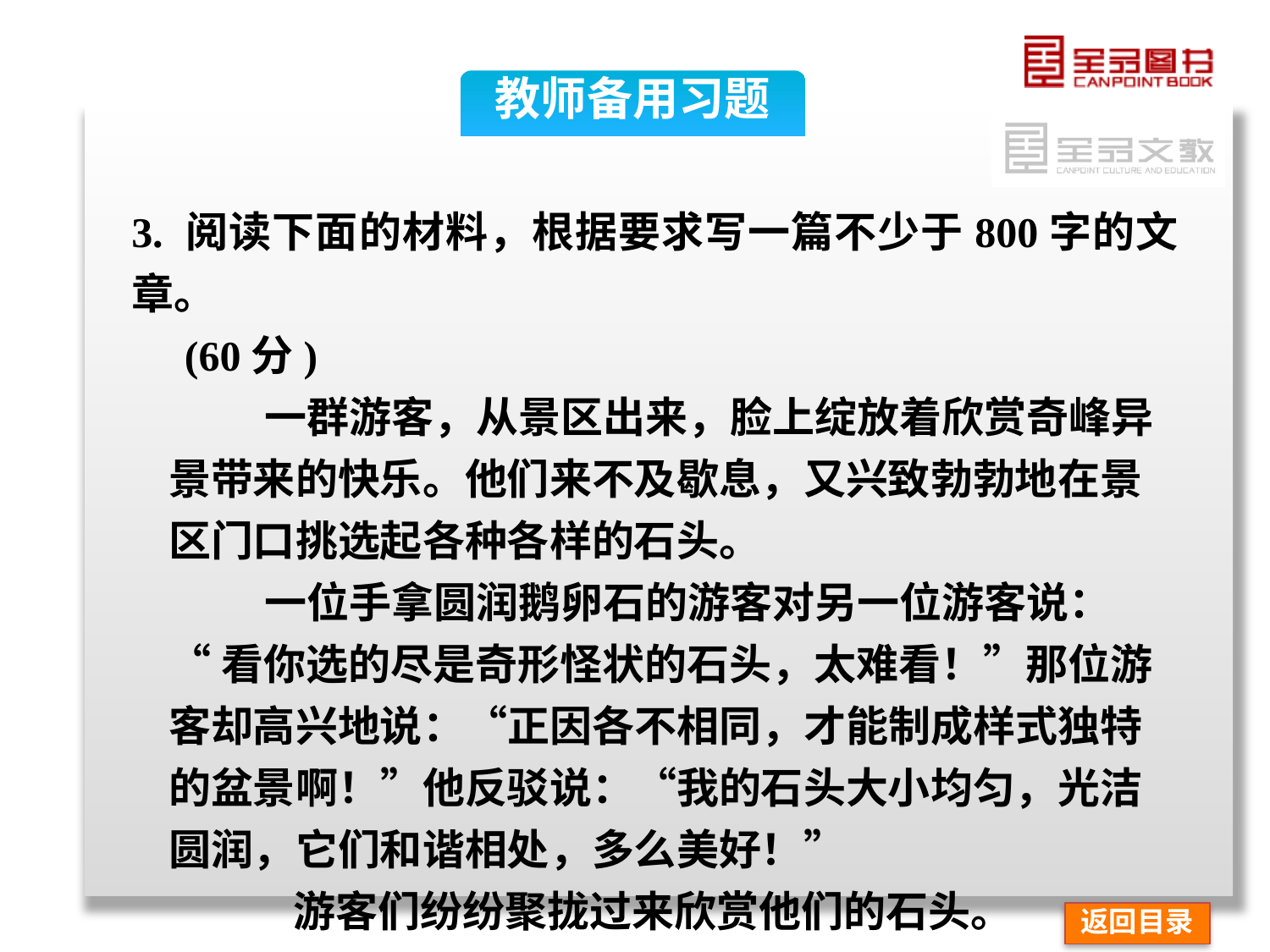

教师备用习题
3. 阅读下面的材料，根据要求写一篇不少于800字的文章。
     (60分)
         一群游客，从景区出来，脸上绽放着欣赏奇峰异
景带来的快乐。他们来不及歇息，又兴致勃勃地在景
区门口挑选起各种各样的石头。
         一位手拿圆润鹅卵石的游客对另一位游客说：
“看你选的尽是奇形怪状的石头，太难看！”那位游
客却高兴地说：“正因各不相同，才能制成样式独特
的盆景啊！”他反驳说：“我的石头大小均匀，光洁
圆润，它们和谐相处，多么美好！”
            游客们纷纷聚拢过来欣赏他们的石头。
返回目录